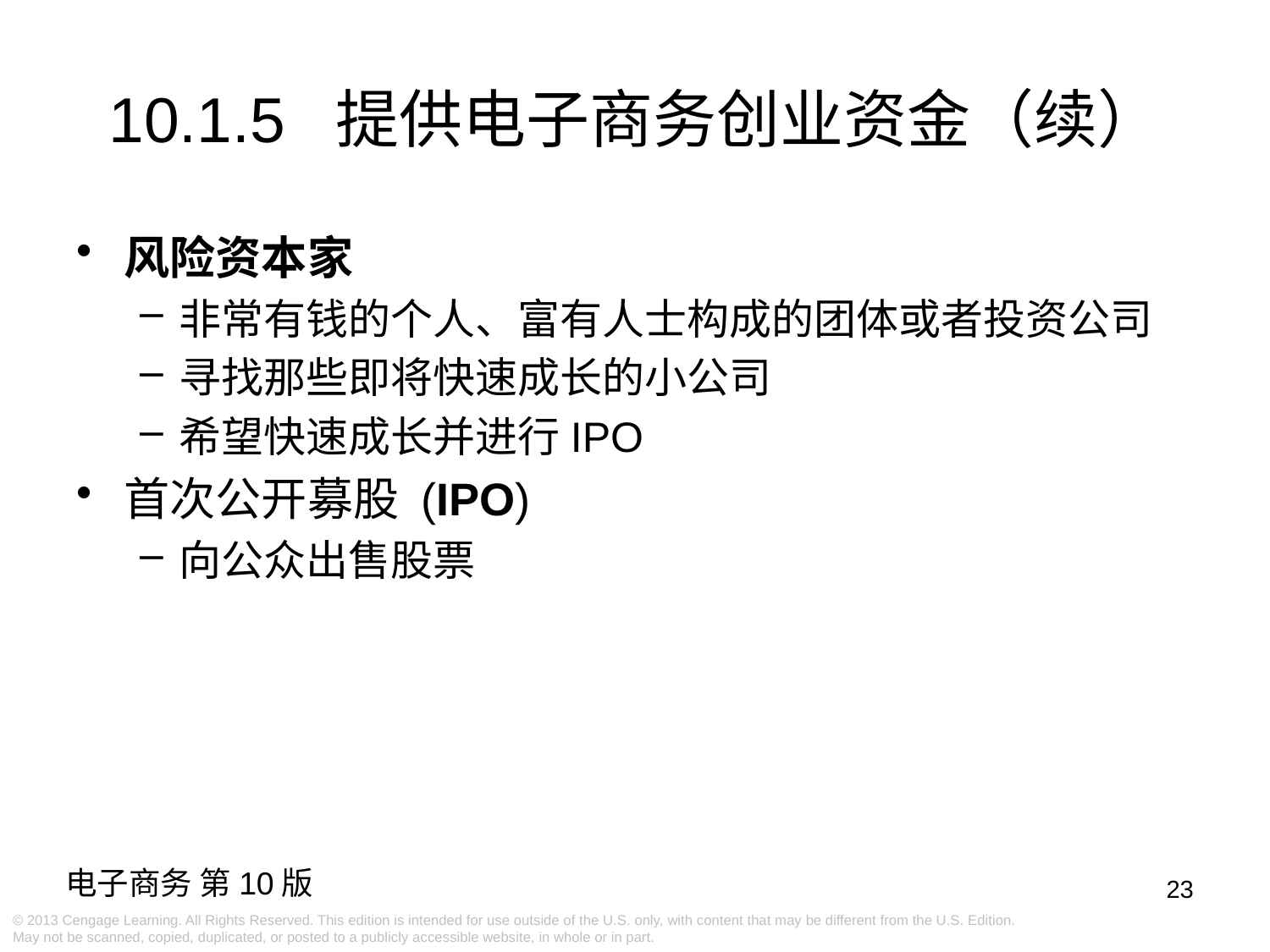

10.1.5  提供电子商务创业资金（续）
风险资本家
非常有钱的个人、富有人士构成的团体或者投资公司
寻找那些即将快速成长的小公司
希望快速成长并进行IPO
首次公开募股 (IPO)
向公众出售股票
23